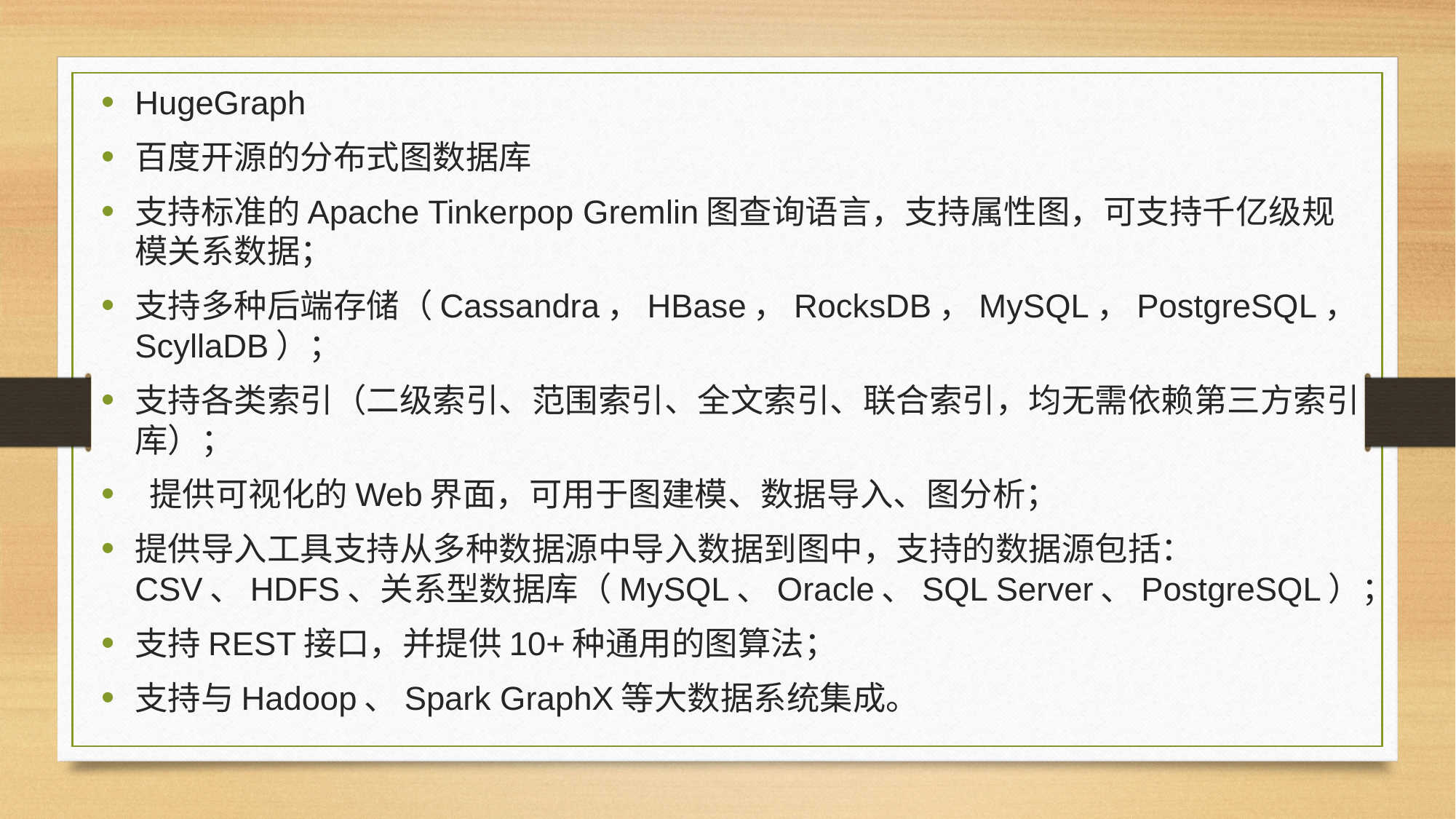

HugeGraph
百度开源的分布式图数据库
支持标准的Apache Tinkerpop Gremlin图查询语言，支持属性图，可支持千亿级规模关系数据；
支持多种后端存储（Cassandra，HBase，RocksDB，MySQL，PostgreSQL，ScyllaDB）；
支持各类索引（二级索引、范围索引、全文索引、联合索引，均无需依赖第三方索引库）；
 提供可视化的Web界面，可用于图建模、数据导入、图分析；
提供导入工具支持从多种数据源中导入数据到图中，支持的数据源包括：CSV、HDFS、关系型数据库（MySQL、Oracle、SQL Server、PostgreSQL）；
支持REST接口，并提供10+种通用的图算法；
支持与Hadoop、Spark GraphX等大数据系统集成。